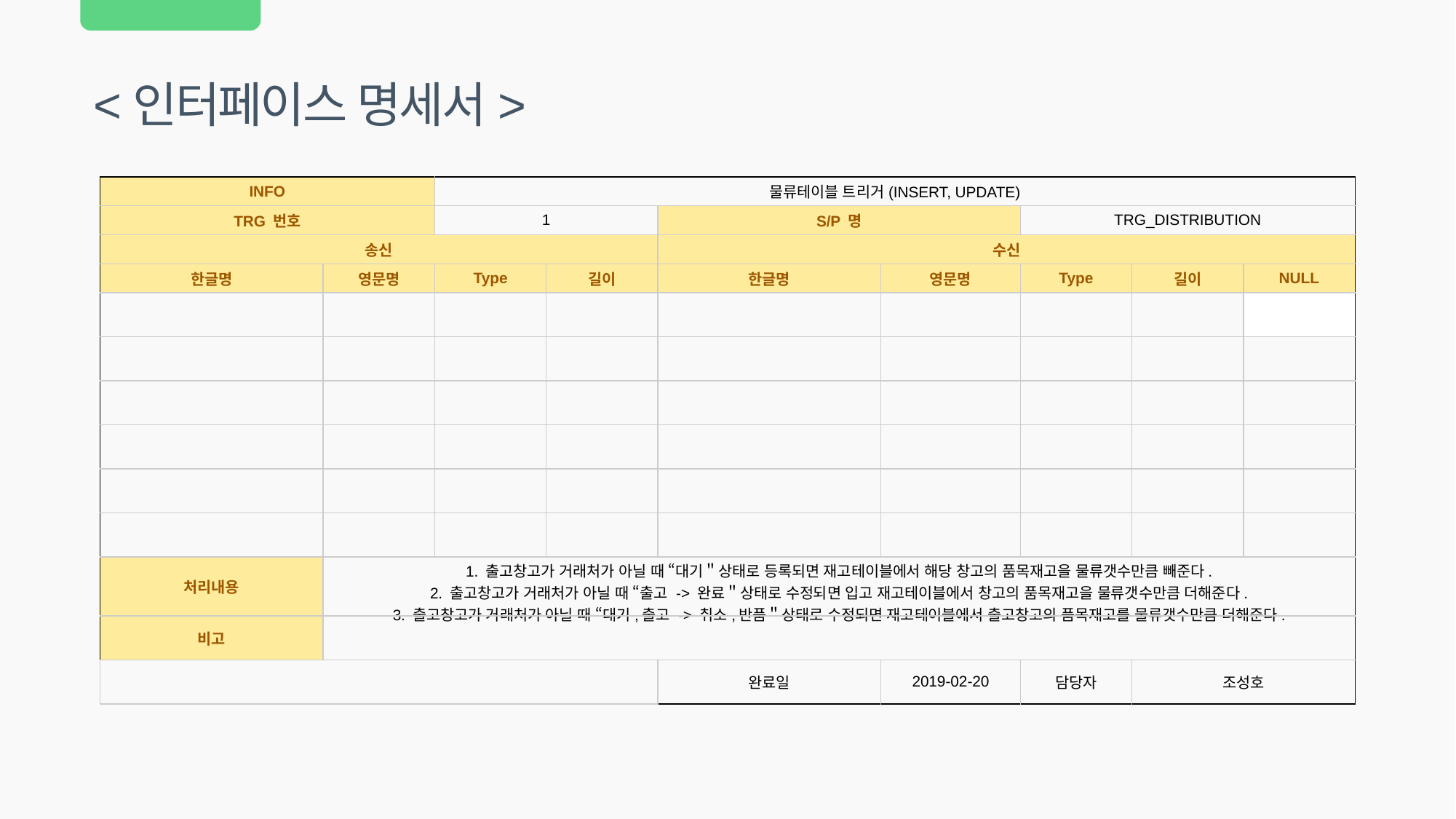

<인터페이스 명세서>
| INFO |  | 물류테이블 트리거(INSERT, UPDATE) |  |  |  |  |  |  |
| --- | --- | --- | --- | --- | --- | --- | --- | --- |
| TRG 번호 |  | 1 |  | S/P 명 |  | TRG\_DISTRIBUTION |  |  |
| 송신 |  |  |  | 수신 |  |  |  |  |
| 한글명 | 영문명 | Type | 길이 | 한글명 | 영문명 | Type | 길이 | NULL |
|  |  |  |  |  |  |  |  |  |
|  |  |  |  |  |  |  |  |  |
|  |  |  |  |  |  |  |  |  |
|  |  |  |  |  |  |  |  |  |
|  |  |  |  |  |  |  |  |  |
|  |  |  |  |  |  |  |  |  |
| 처리내용 | 1. 출고창고가 거래처가 아닐 때 “대기＂상태로 등록되면 재고테이블에서 해당 창고의 품목재고을 물류갯수만큼 빼준다. 2. 출고창고가 거래처가 아닐 때 “출고 -> 완료＂상태로 수정되면 입고 재고테이블에서 창고의 품목재고을 물류갯수만큼 더해준다. 3. 출고창고가 거래처가 아닐 때 “대기,출고 -> 취소,반품＂상태로 수정되면 재고테이블에서 출고창고의 품목재고를 물류갯수만큼 더해준다. |  |  |  |  |  |  |  |
| 비고 |  |  |  |  |  |  |  |  |
|  |  |  |  | 완료일 | 2019-02-20 | 담당자 | 조성호 |  |